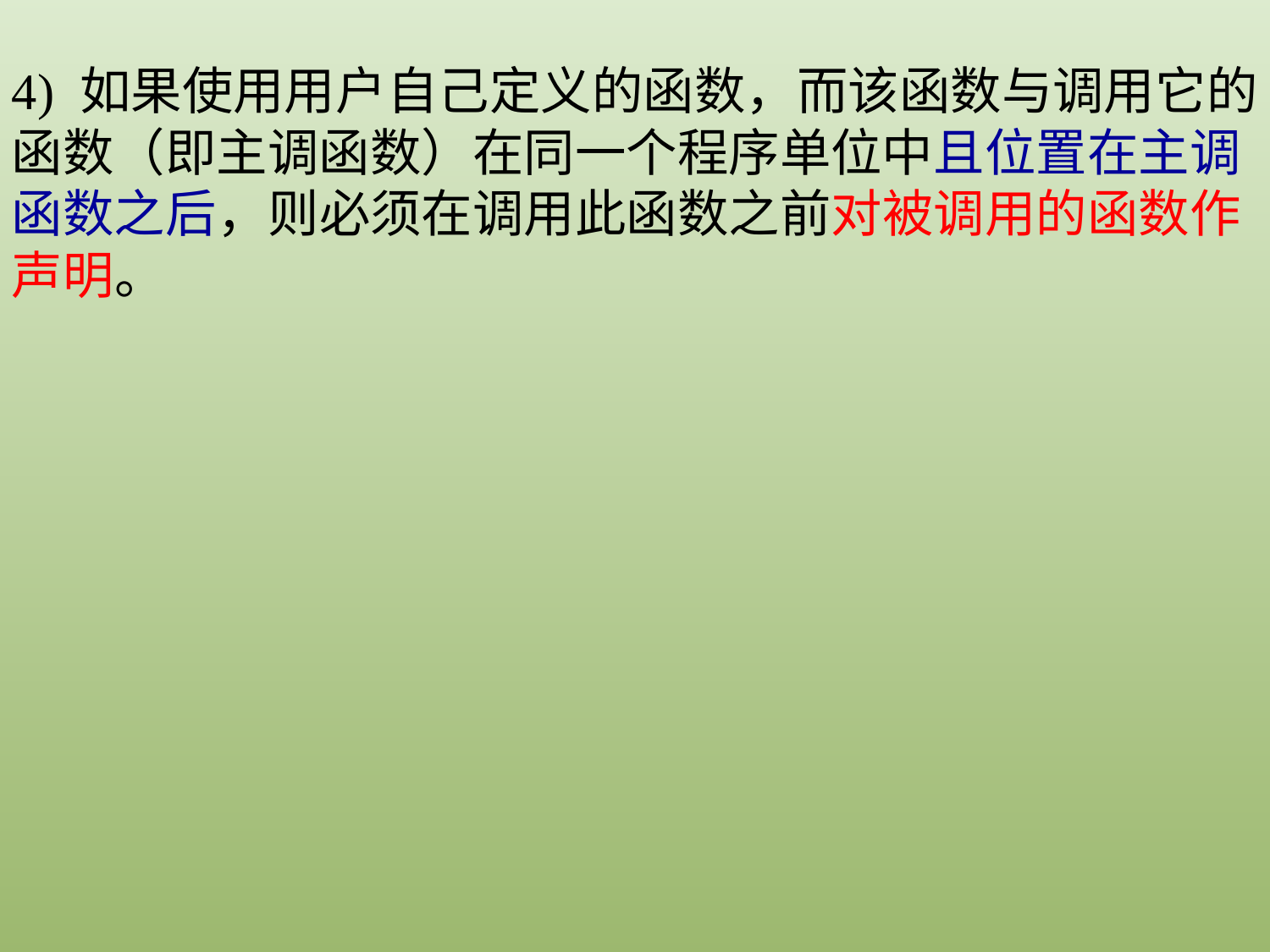

4) 如果使用用户自己定义的函数，而该函数与调用它的函数（即主调函数）在同一个程序单位中且位置在主调函数之后，则必须在调用此函数之前对被调用的函数作声明。
193